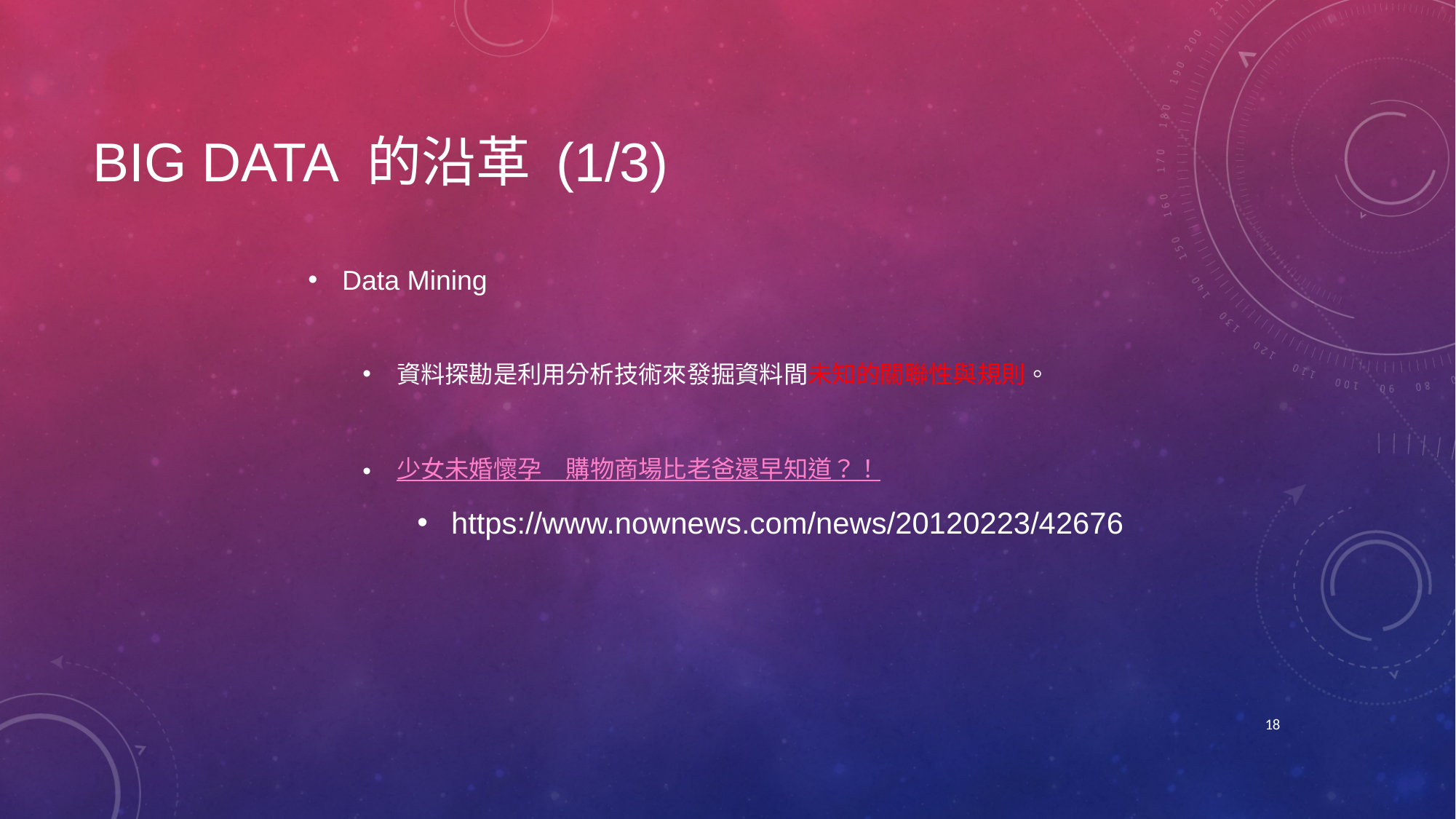

# Big Data 的沿革 (1/3)
Data Mining

資料探勘是利用分析技術來發掘資料間未知的關聯性與規則。

少女未婚懷孕　購物商場比老爸還早知道？！
https://www.nownews.com/news/20120223/42676
18